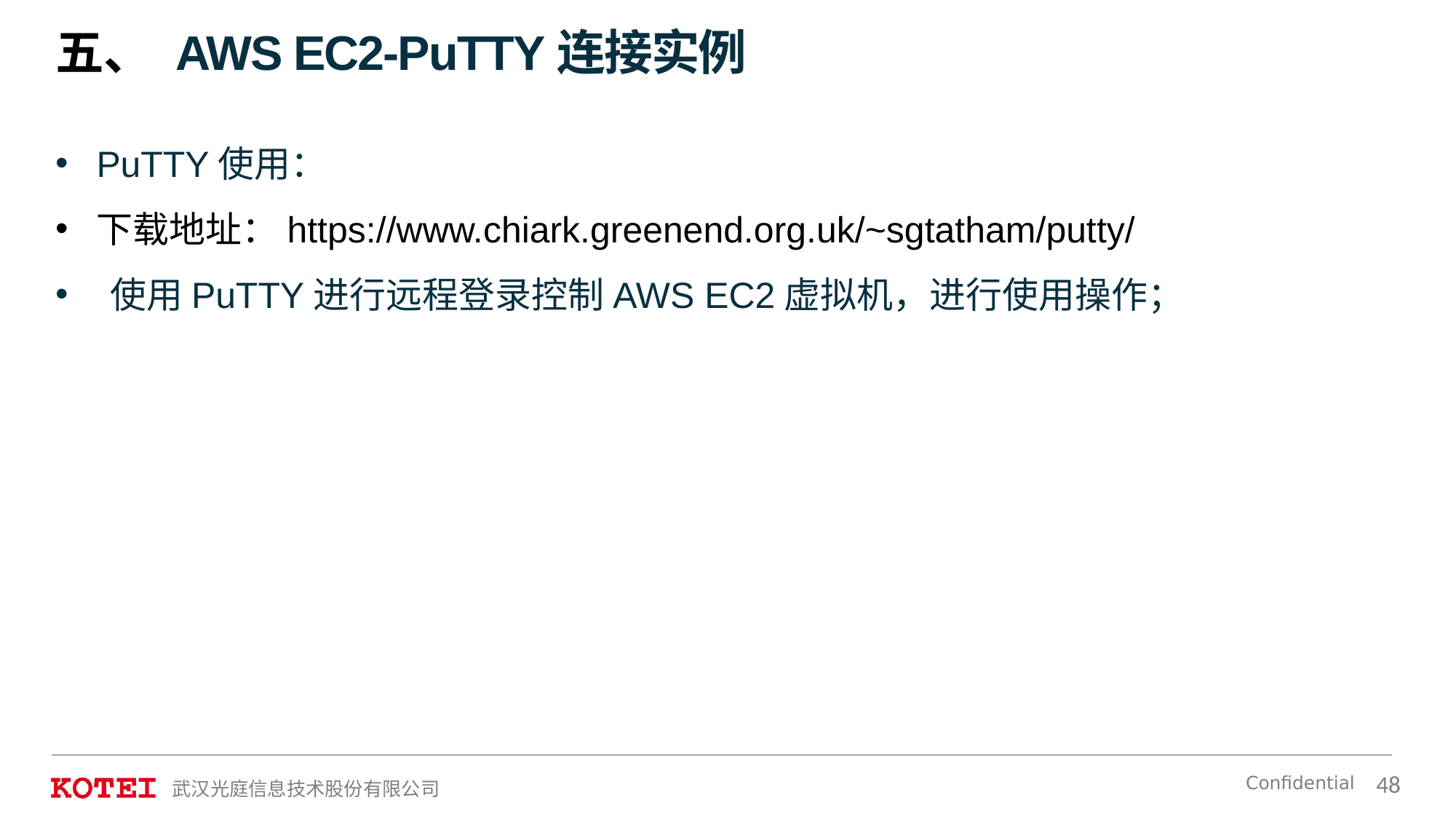

五、 AWS EC2-PuTTY连接实例

PuTTY使用：
下载地址：https://www.chiark.greenend.org.uk/~sgtatham/putty/
使用PuTTY进行远程登录控制AWS EC2虚拟机，进行使用操作；